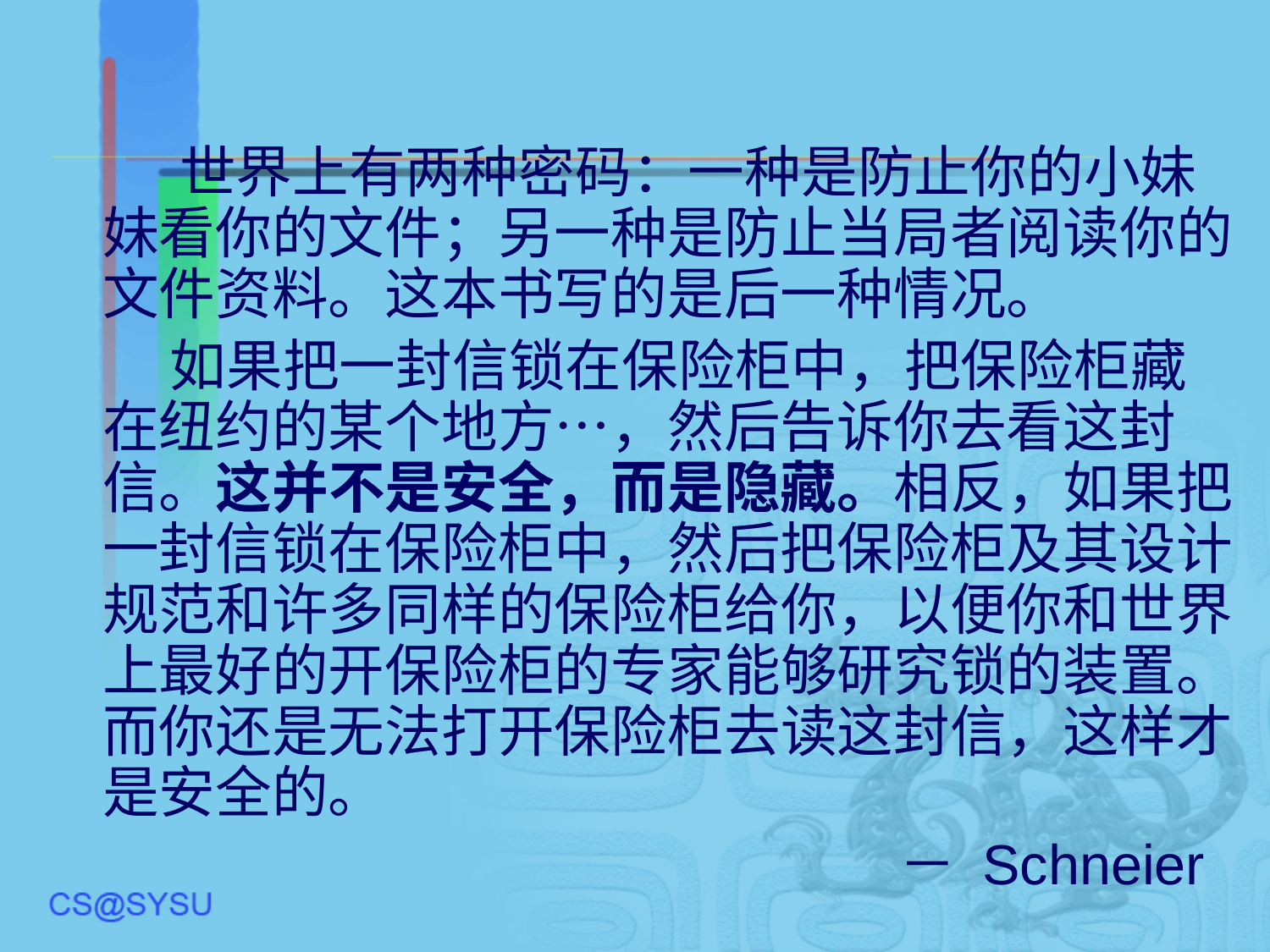

#
	     世界上有两种密码：一种是防止你的小妹妹看你的文件；另一种是防止当局者阅读你的文件资料。这本书写的是后一种情况。
        如果把一封信锁在保险柜中，把保险柜藏在纽约的某个地方…，然后告诉你去看这封信。这并不是安全，而是隐藏。相反，如果把一封信锁在保险柜中，然后把保险柜及其设计规范和许多同样的保险柜给你，以便你和世界上最好的开保险柜的专家能够研究锁的装置。而你还是无法打开保险柜去读这封信，这样才是安全的。
－ Schneier